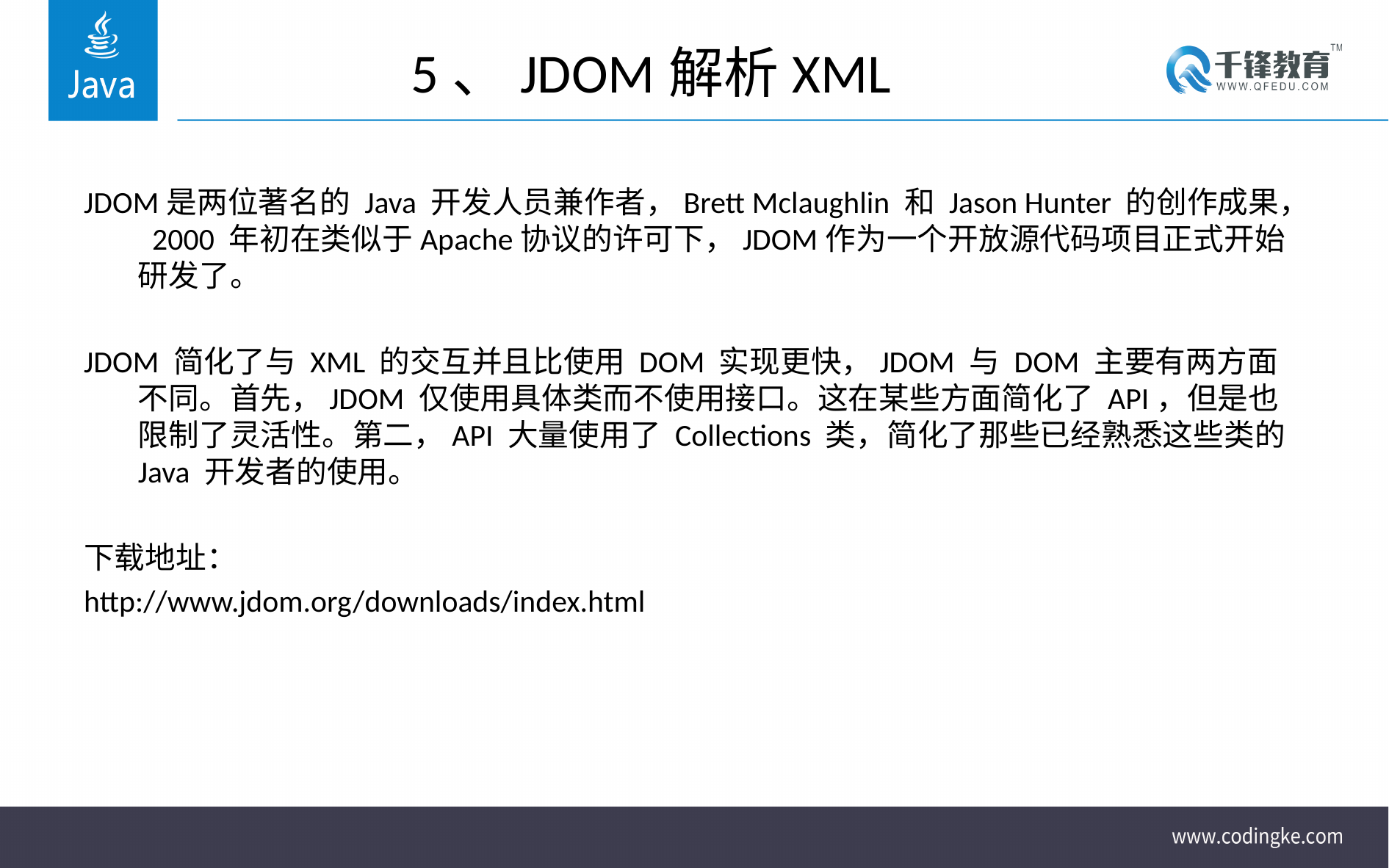

# 5、JDOM解析XML
JDOM是两位著名的 Java 开发人员兼作者，Brett Mclaughlin 和 Jason Hunter 的创作成果， 2000 年初在类似于Apache协议的许可下，JDOM作为一个开放源代码项目正式开始研发了。

JDOM 简化了与 XML 的交互并且比使用 DOM 实现更快，JDOM 与 DOM 主要有两方面不同。首先，JDOM 仅使用具体类而不使用接口。这在某些方面简化了 API，但是也限制了灵活性。第二，API 大量使用了 Collections 类，简化了那些已经熟悉这些类的 Java 开发者的使用。

下载地址：
http://www.jdom.org/downloads/index.html